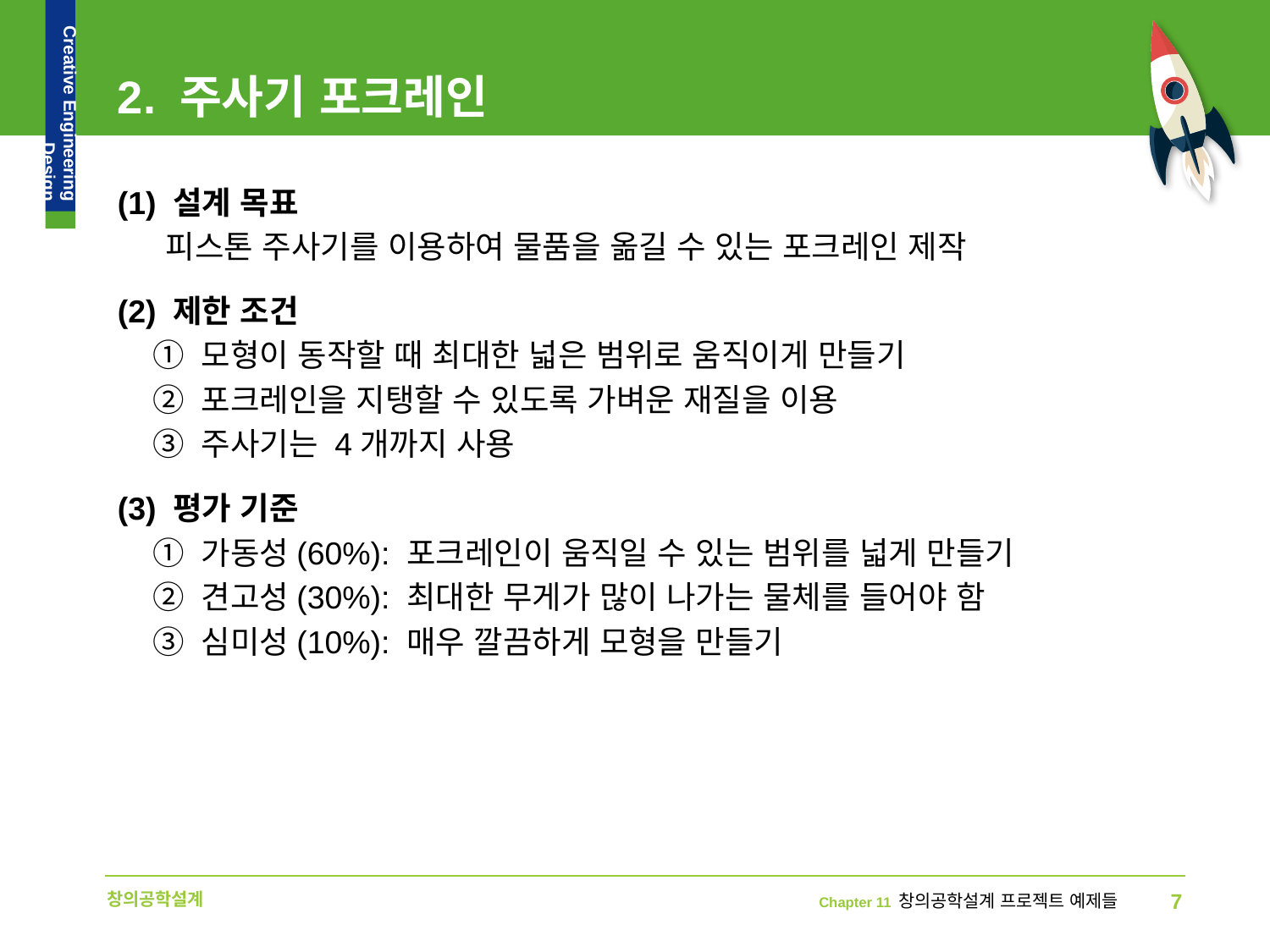

# 2. 주사기 포크레인
(1) 설계 목표
    피스톤 주사기를 이용하여 물품을 옮길 수 있는 포크레인 제작

(2) 제한 조건
    ① 모형이 동작할 때 최대한 넓은 범위로 움직이게 만들기
    ② 포크레인을 지탱할 수 있도록 가벼운 재질을 이용
    ③ 주사기는 4개까지 사용

(3) 평가 기준
    ① 가동성(60%): 포크레인이 움직일 수 있는 범위를 넓게 만들기
    ② 견고성(30%): 최대한 무게가 많이 나가는 물체를 들어야 함
    ③ 심미성(10%): 매우 깔끔하게 모형을 만들기